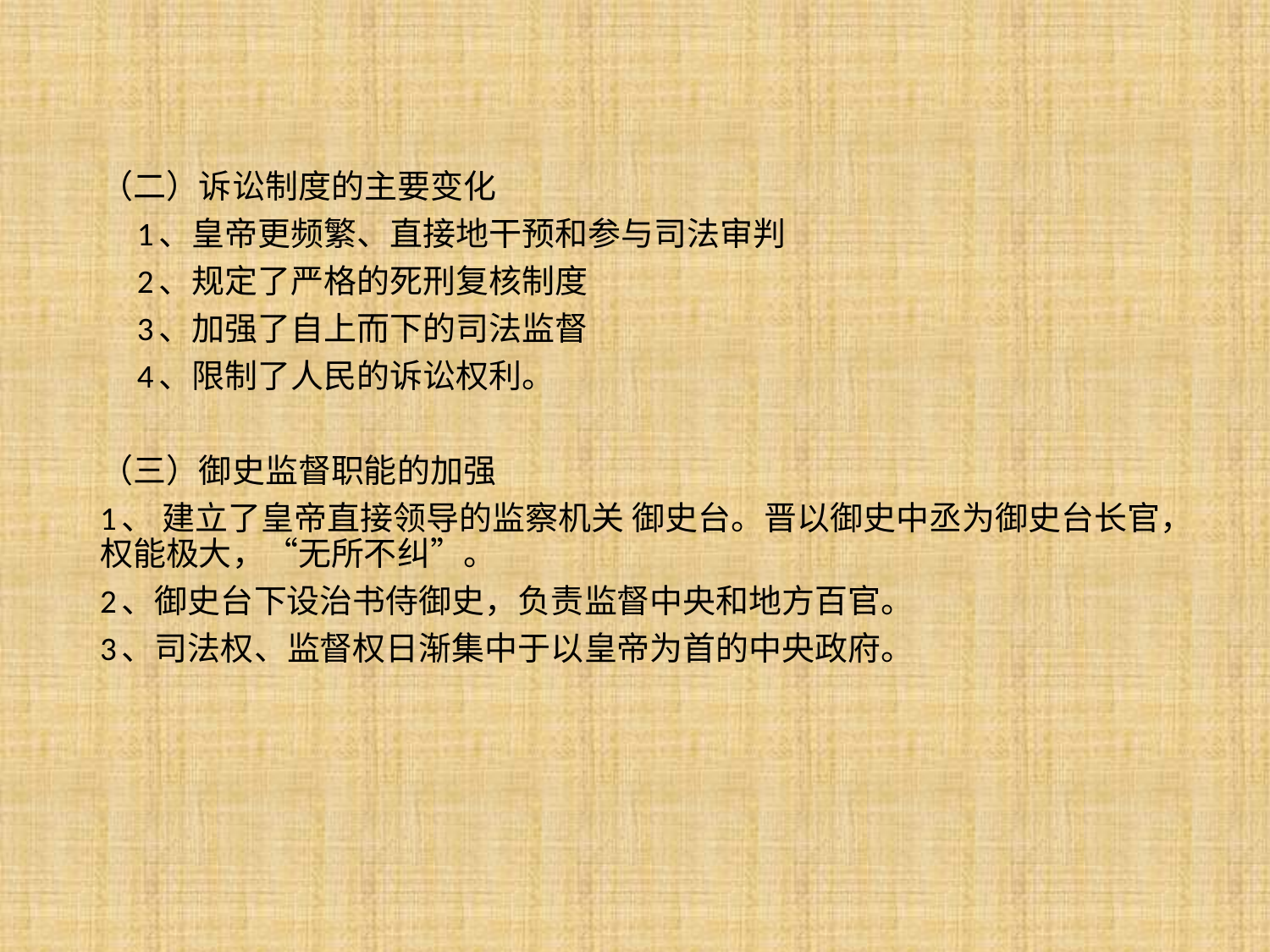

（二）诉讼制度的主要变化
     1、皇帝更频繁、直接地干预和参与司法审判
     2、规定了严格的死刑复核制度
     3、加强了自上而下的司法监督
     4、限制了人民的诉讼权利。

（三）御史监督职能的加强
1、 建立了皇帝直接领导的监察机关 御史台。晋以御史中丞为御史台长官，权能极大，“无所不纠”。
2、御史台下设治书侍御史，负责监督中央和地方百官。
3、司法权、监督权日渐集中于以皇帝为首的中央政府。